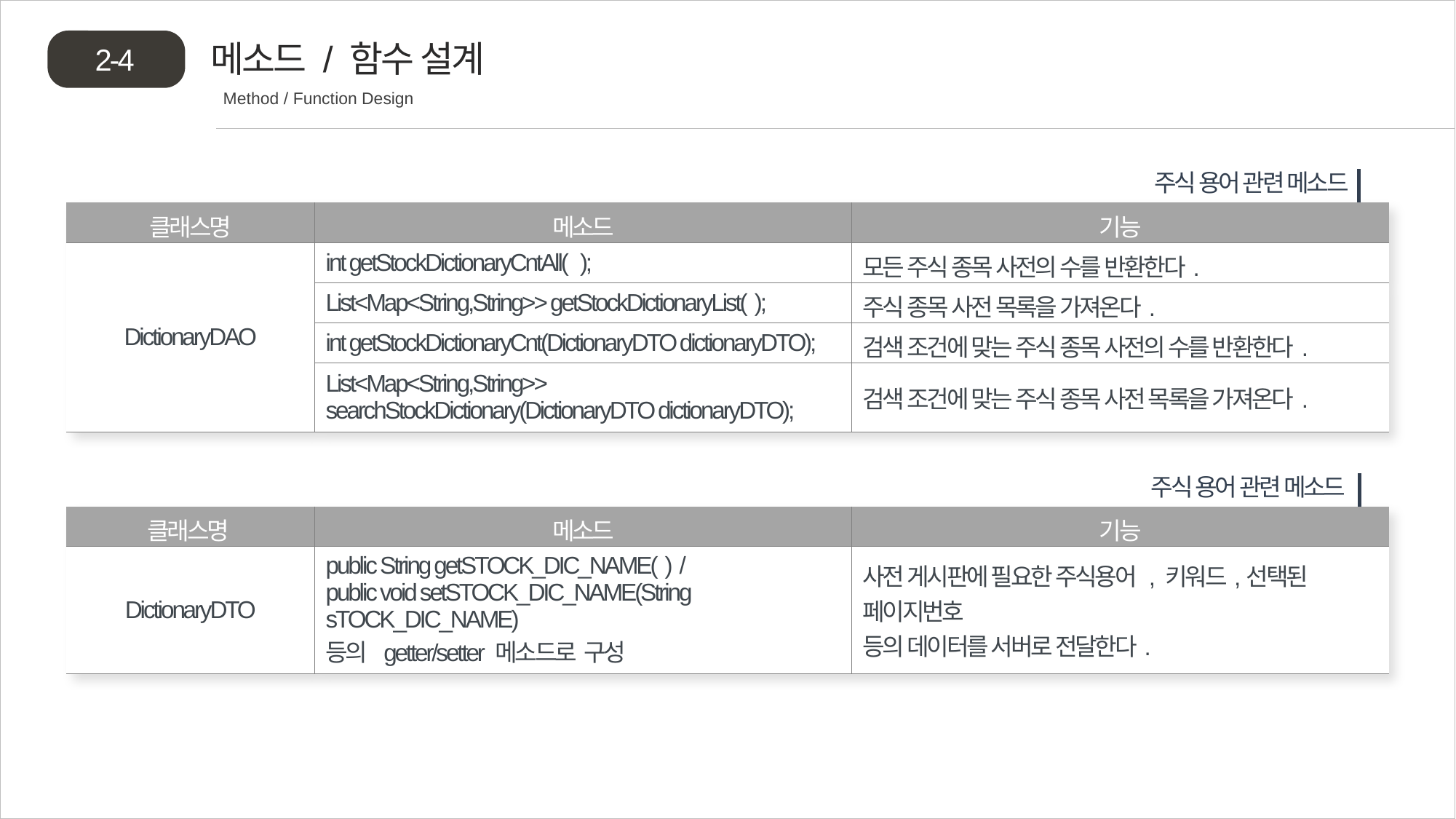

메소드 / 함수 설계
2-4
Method / Function Design
주식 용어 관련 메소드
| 클래스명 | 메소드 | 기능 |
| --- | --- | --- |
| DictionaryDAO | int getStockDictionaryCntAll( ); | 모든 주식 종목 사전의 수를 반환한다. |
|  | List<Map<String,String>> getStockDictionaryList( ); | 주식 종목 사전 목록을 가져온다. |
|  | int getStockDictionaryCnt(DictionaryDTO dictionaryDTO); | 검색 조건에 맞는 주식 종목 사전의 수를 반환한다. |
|  | List<Map<String,String>> searchStockDictionary(DictionaryDTO dictionaryDTO); | 검색 조건에 맞는 주식 종목 사전 목록을 가져온다. |
주식 용어 관련 메소드
| 클래스명 | 메소드 | 기능 |
| --- | --- | --- |
| DictionaryDTO | public String getSTOCK\_DIC\_NAME( ) / public void setSTOCK\_DIC\_NAME(String sTOCK\_DIC\_NAME) 등의 getter/setter 메소드로 구성 | 사전 게시판에 필요한 주식용어 , 키워드,선택된 페이지번호 등의 데이터를 서버로 전달한다. |